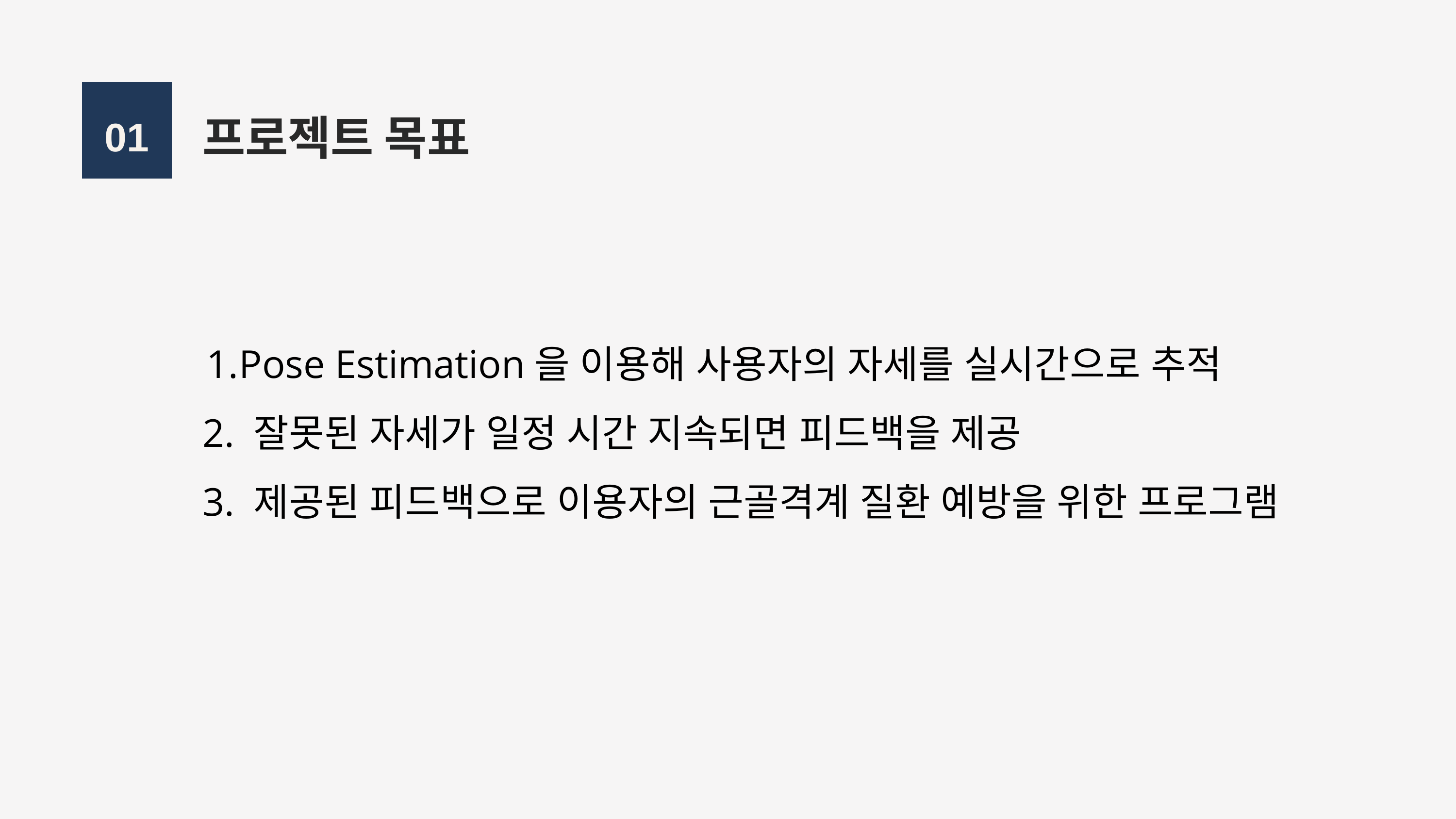

프로젝트 목표
01
Pose Estimation을 이용해 사용자의 자세를 실시간으로 추적
2. 잘못된 자세가 일정 시간 지속되면 피드백을 제공
3. 제공된 피드백으로 이용자의 근골격계 질환 예방을 위한 프로그램